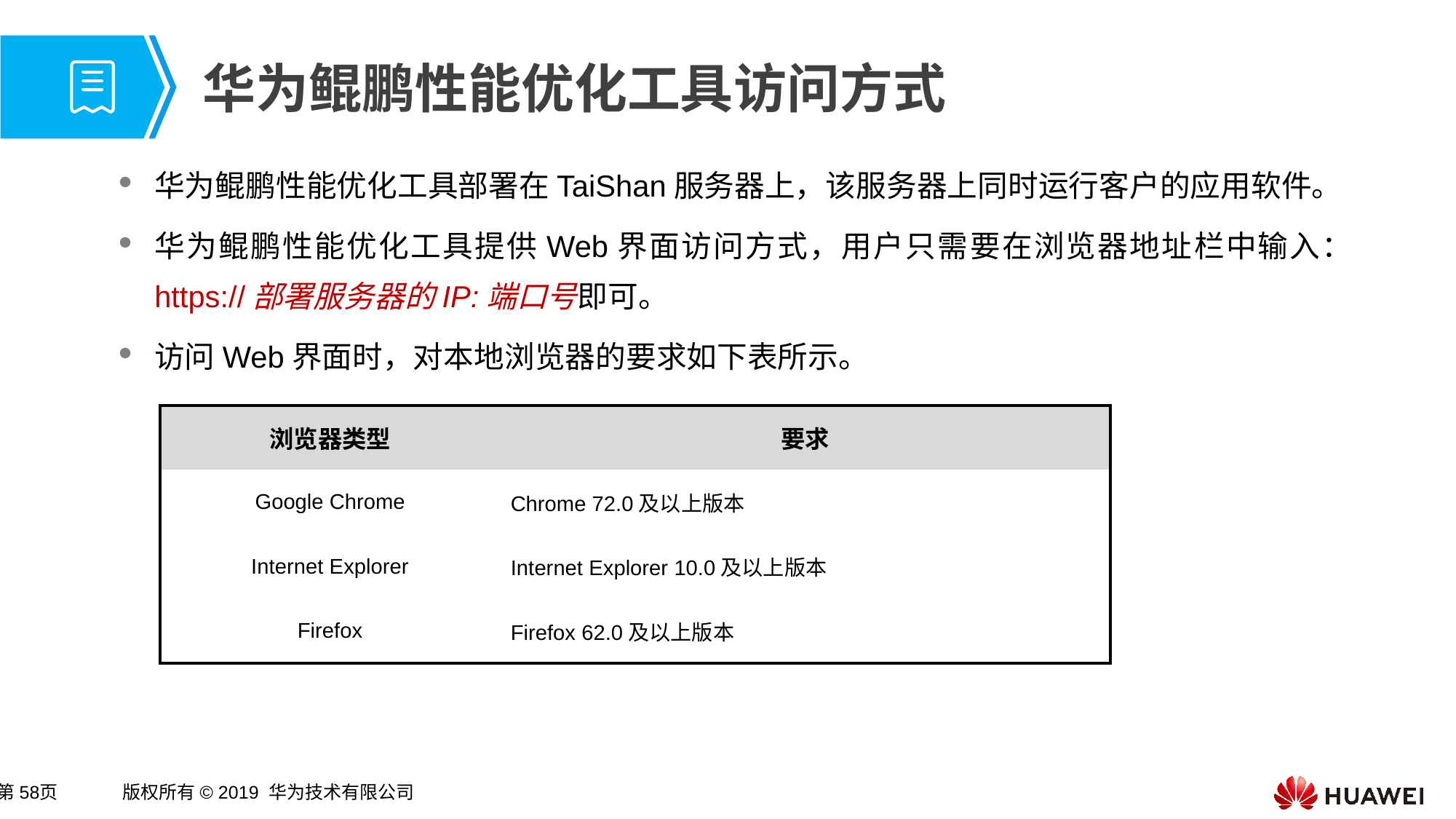

# 华为鲲鹏性能优化工具访问方式
华为鲲鹏性能优化工具部署在TaiShan服务器上，该服务器上同时运行客户的应用软件。
华为鲲鹏性能优化工具提供Web界面访问方式，用户只需要在浏览器地址栏中输入：https://部署服务器的IP:端口号即可。
访问Web界面时，对本地浏览器的要求如下表所示。
| 浏览器类型 | 要求 |
| --- | --- |
| Google Chrome | Chrome 72.0及以上版本 |
| Internet Explorer | Internet Explorer 10.0及以上版本 |
| Firefox | Firefox 62.0及以上版本 |